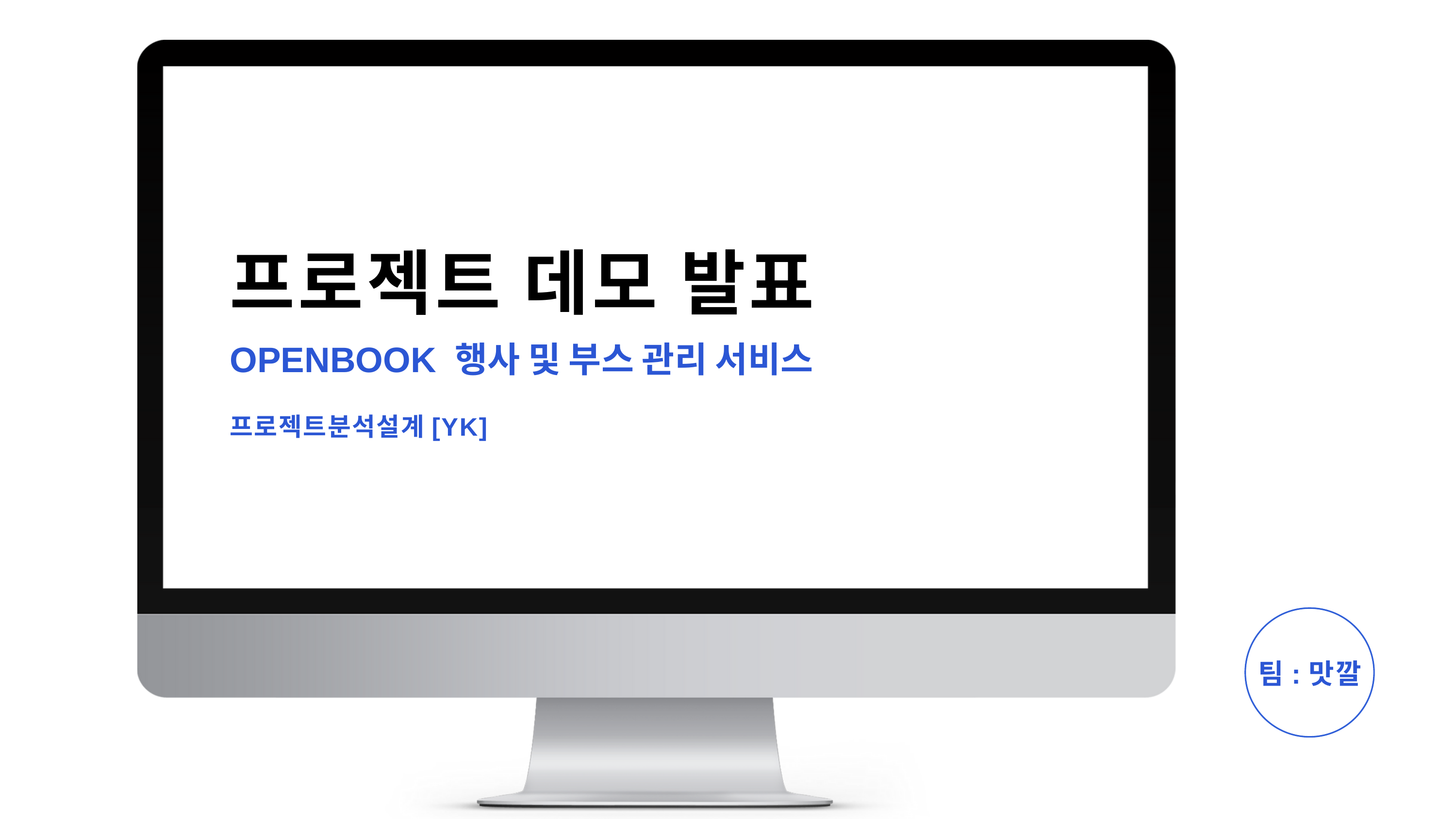

프로젝트 데모 발표
OPENBOOK 행사 및 부스 관리 서비스
프로젝트분석설계[YK]

팀:맛깔